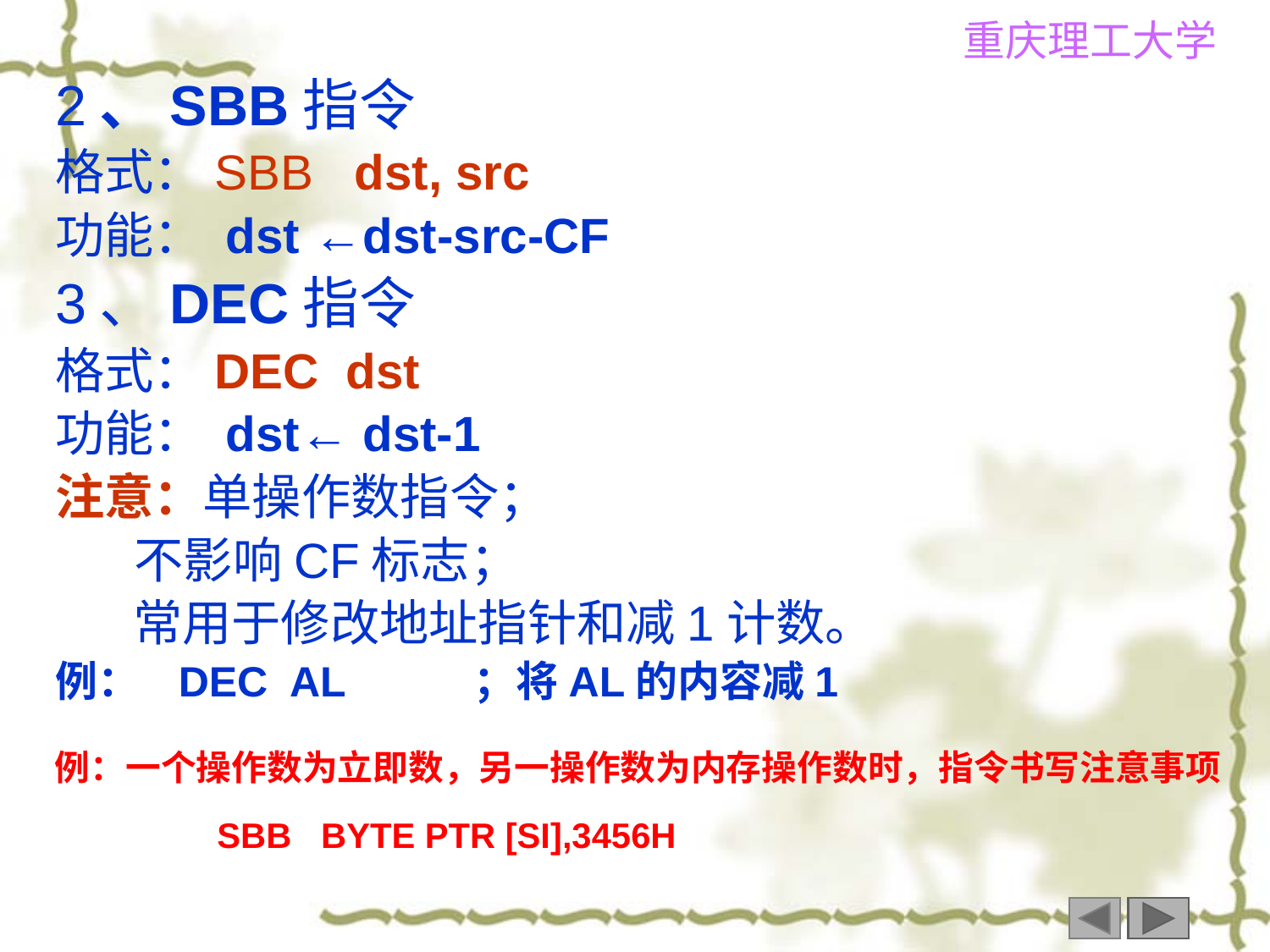

2、SBB指令
格式：SBB   dst, src
功能： dst ←dst-src-CF
3、DEC指令
格式：DEC  dst
功能： dst← dst-1
注意：单操作数指令；
      不影响CF标志；
      常用于修改地址指针和减1计数。
例：   DEC  AL          ；将AL的内容减1

例：一个操作数为立即数，另一操作数为内存操作数时，指令书写注意事项

SBB   BYTE PTR [SI],3456H